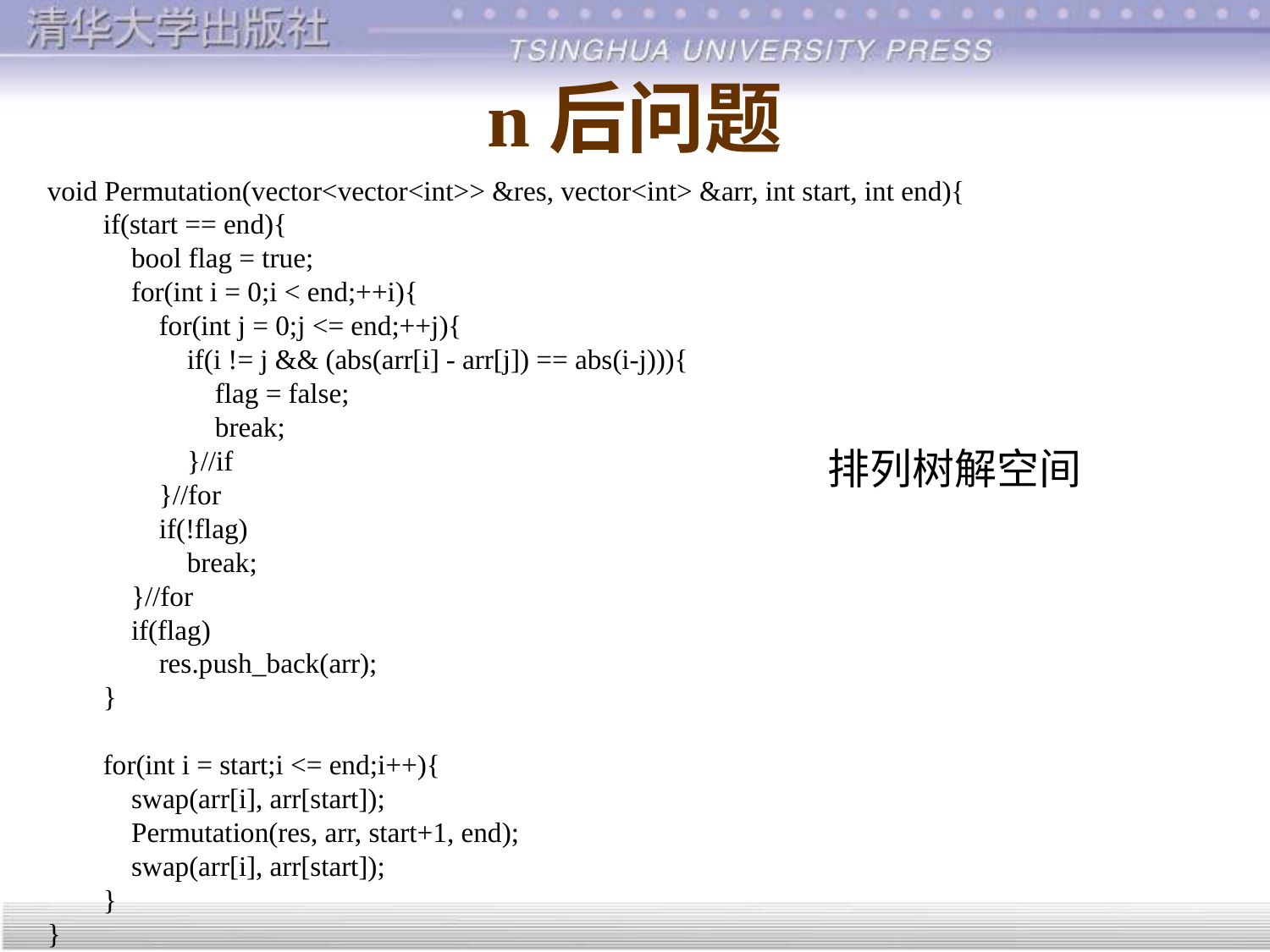

# n后问题
void Permutation(vector<vector<int>> &res, vector<int> &arr, int start, int end){
        if(start == end){
            bool flag = true;
            for(int i = 0;i < end;++i){
                for(int j = 0;j <= end;++j){
                    if(i != j && (abs(arr[i] - arr[j]) == abs(i-j))){
                        flag = false;
                        break;
                    }//if
                }//for
                if(!flag)
                    break;
            }//for
            if(flag)
                res.push_back(arr);
        }

        for(int i = start;i <= end;i++){
            swap(arr[i], arr[start]);
            Permutation(res, arr, start+1, end);
            swap(arr[i], arr[start]);
        }
}
排列树解空间